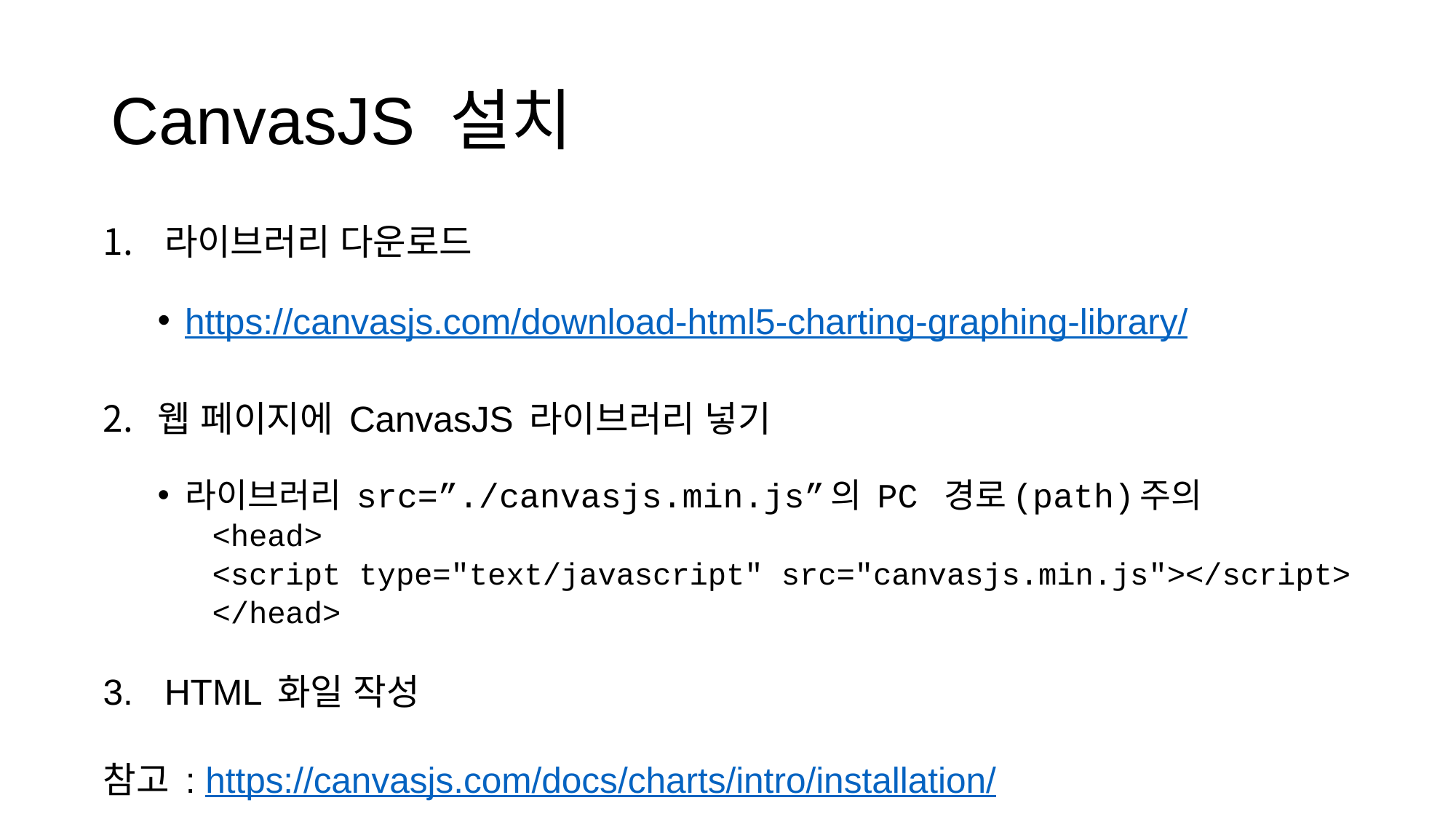

# CanvasJS 설치

라이브러리 다운로드
https://canvasjs.com/download-html5-charting-graphing-library/

웹 페이지에 CanvasJS 라이브러리 넣기
라이브러리 src=”./canvasjs.min.js”의 PC 경로(path)주의
<head>
<script type="text/javascript" src="canvasjs.min.js"></script>
</head>

HTML 화일 작성

참고 : https://canvasjs.com/docs/charts/intro/installation/